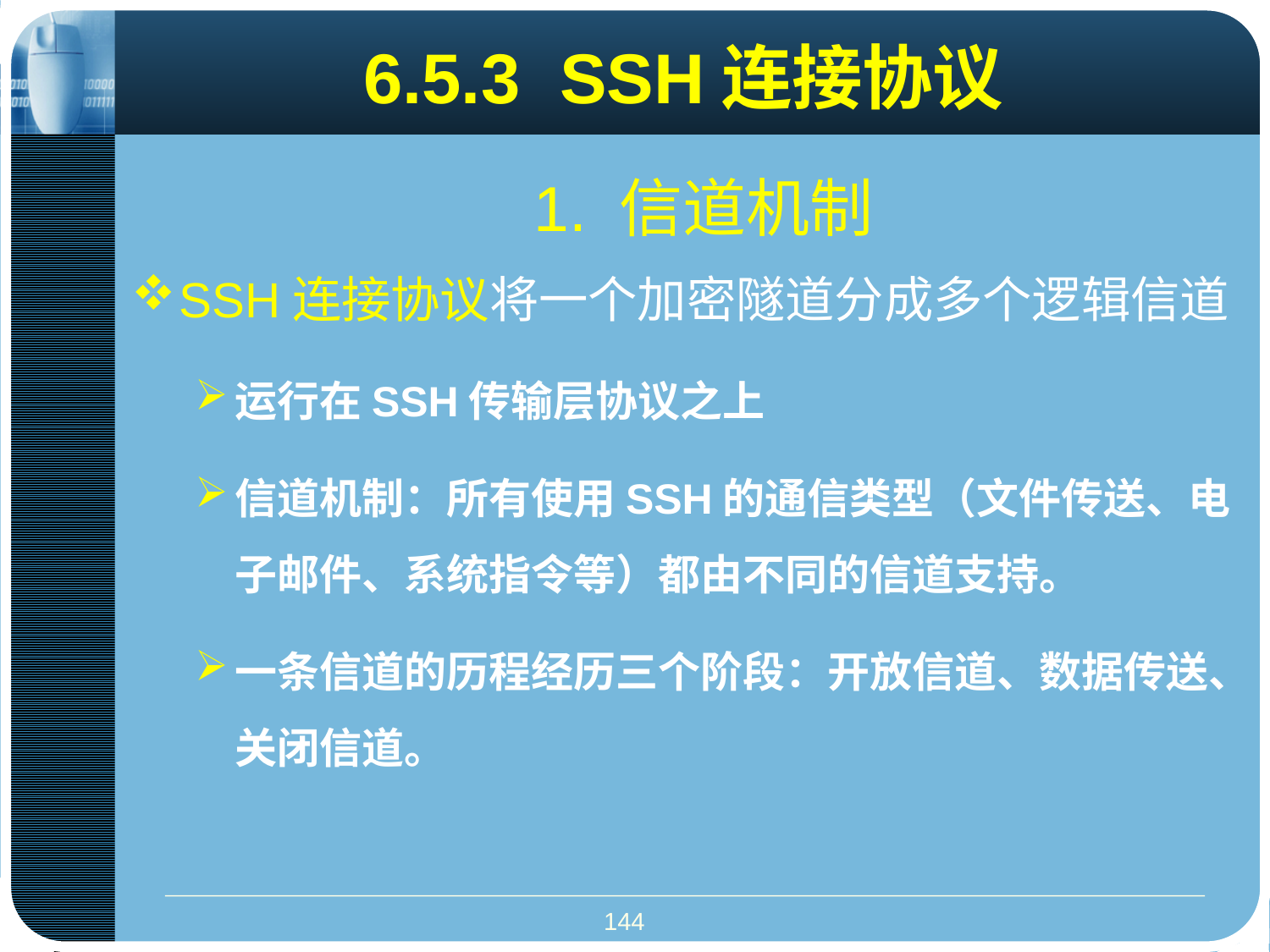

# 6.5.3  SSH连接协议
1. 信道机制
SSH连接协议将一个加密隧道分成多个逻辑信道
运行在SSH传输层协议之上
信道机制：所有使用SSH的通信类型（文件传送、电子邮件、系统指令等）都由不同的信道支持。
一条信道的历程经历三个阶段：开放信道、数据传送、关闭信道。
144